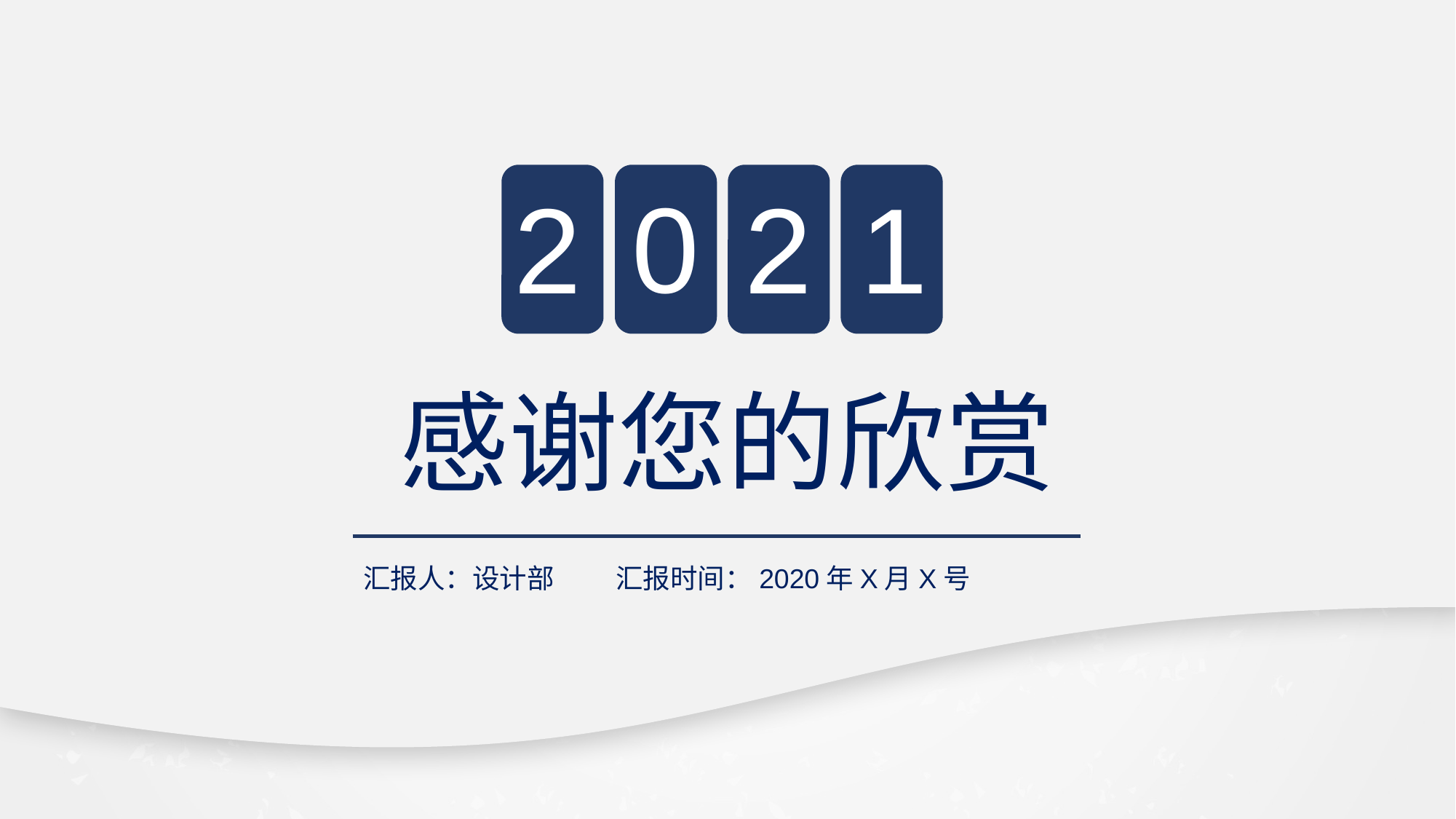

0
2
1
2
感谢您的欣赏
汇报人：设计部          汇报时间：2020年X月X号